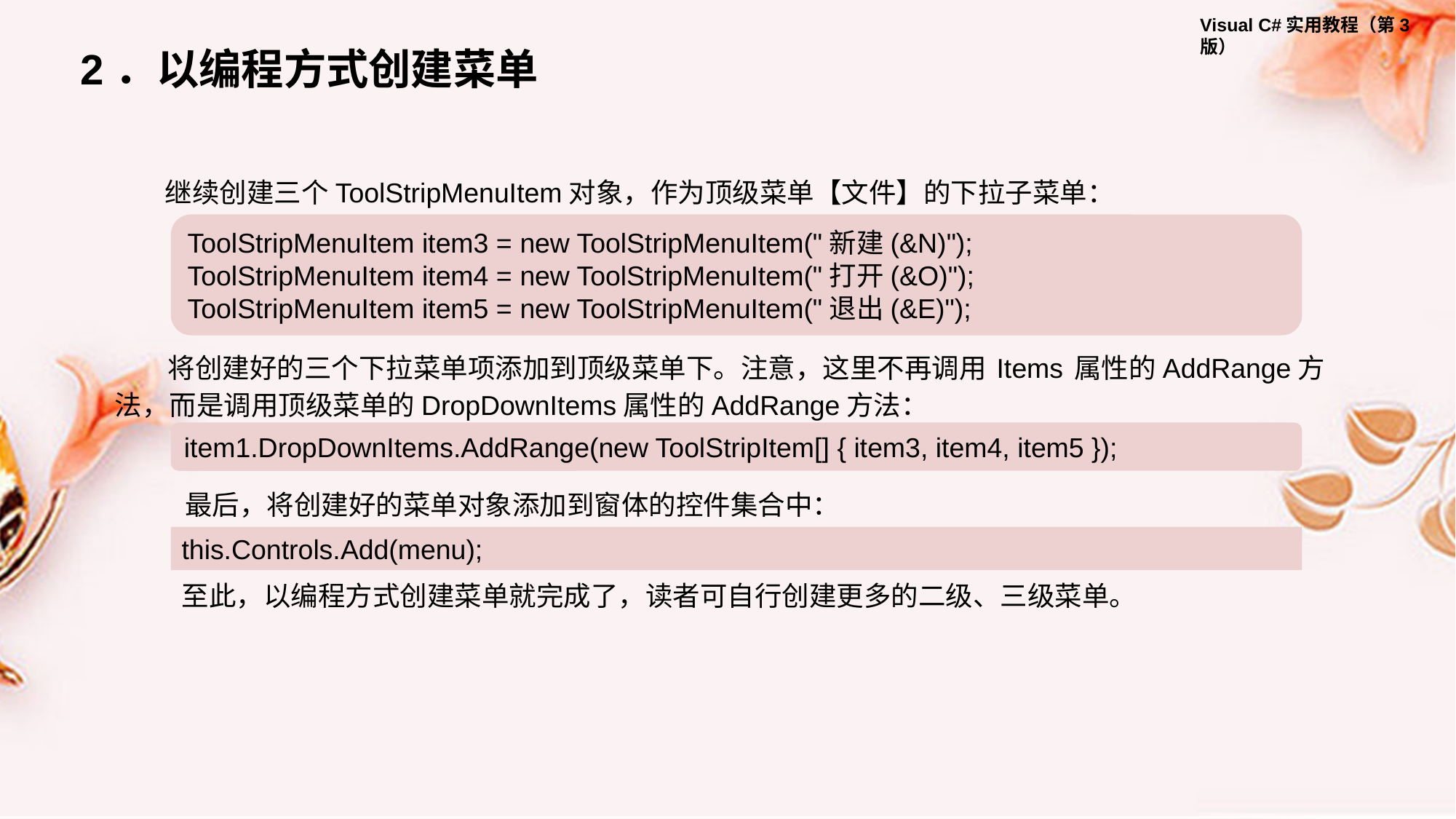

2．以编程方式创建菜单
继续创建三个ToolStripMenuItem对象，作为顶级菜单【文件】的下拉子菜单：
ToolStripMenuItem item3 = new ToolStripMenuItem("新建(&N)");
ToolStripMenuItem item4 = new ToolStripMenuItem("打开(&O)");
ToolStripMenuItem item5 = new ToolStripMenuItem("退出(&E)");
将创建好的三个下拉菜单项添加到顶级菜单下。注意，这里不再调用 Items 属性的AddRange方法，而是调用顶级菜单的DropDownItems属性的AddRange方法：
item1.DropDownItems.AddRange(new ToolStripItem[] { item3, item4, item5 });
最后，将创建好的菜单对象添加到窗体的控件集合中：
this.Controls.Add(menu);
至此，以编程方式创建菜单就完成了，读者可自行创建更多的二级、三级菜单。